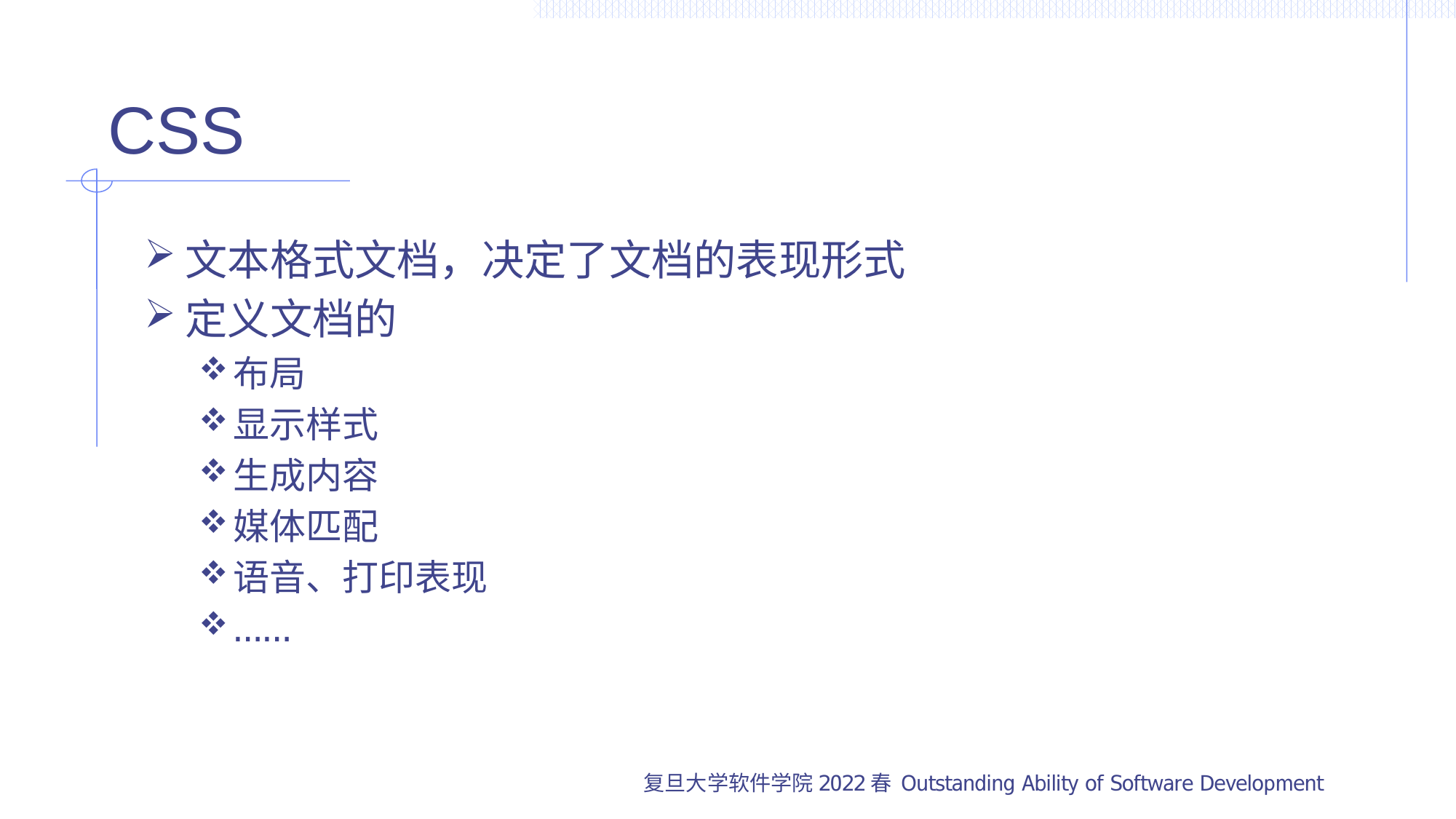

# CSS
文本格式文档，决定了文档的表现形式
定义文档的
布局
显示样式
生成内容
媒体匹配
语音、打印表现
……